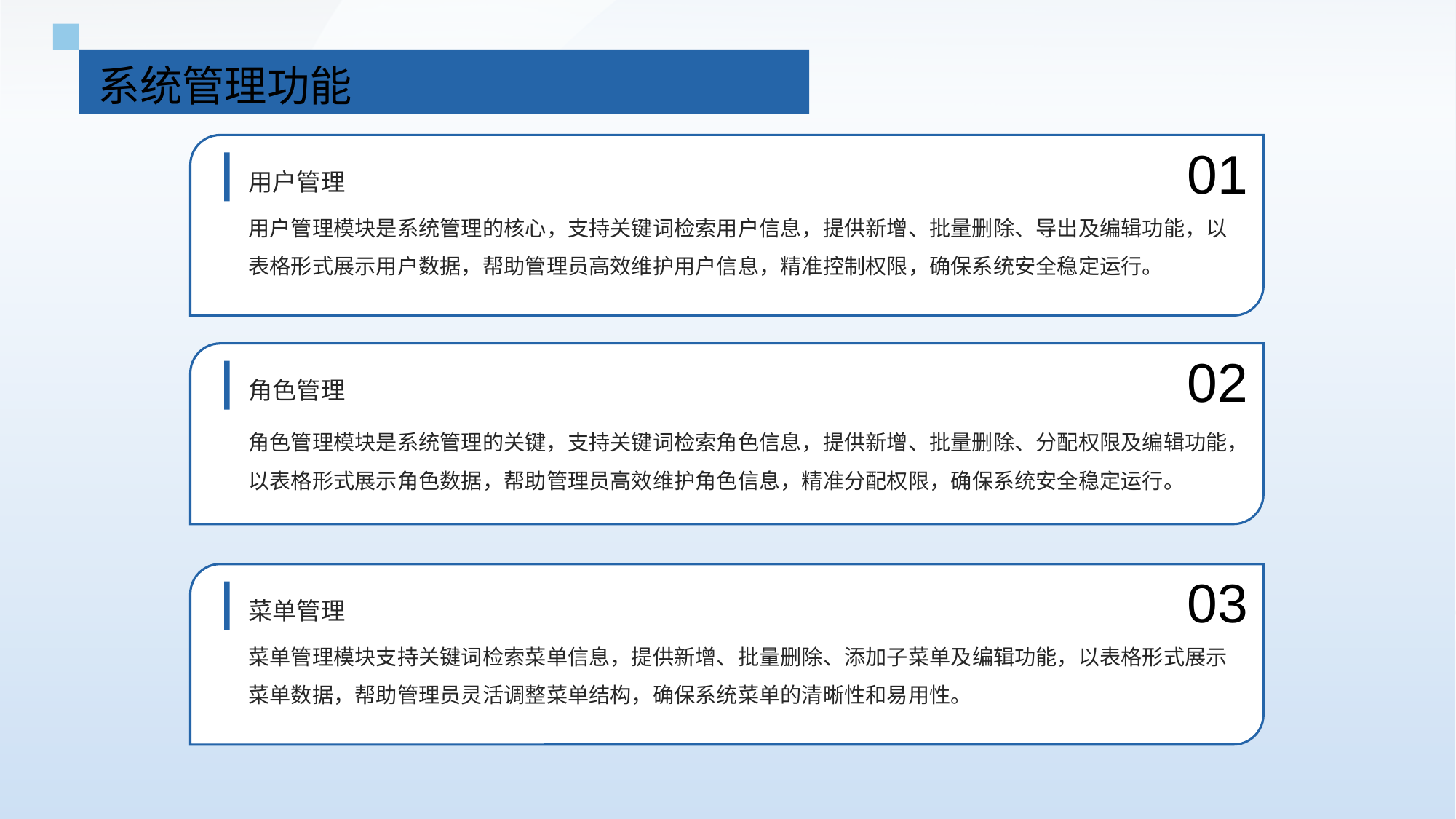

系统管理功能

01
用户管理

用户管理模块是系统管理的核心，支持关键词检索用户信息，提供新增、批量删除、导出及编辑功能，以表格形式展示用户数据，帮助管理员高效维护用户信息，精准控制权限，确保系统安全稳定运行。

02
角色管理

角色管理模块是系统管理的关键，支持关键词检索角色信息，提供新增、批量删除、分配权限及编辑功能，以表格形式展示角色数据，帮助管理员高效维护角色信息，精准分配权限，确保系统安全稳定运行。

03
菜单管理

菜单管理模块支持关键词检索菜单信息，提供新增、批量删除、添加子菜单及编辑功能，以表格形式展示菜单数据，帮助管理员灵活调整菜单结构，确保系统菜单的清晰性和易用性。